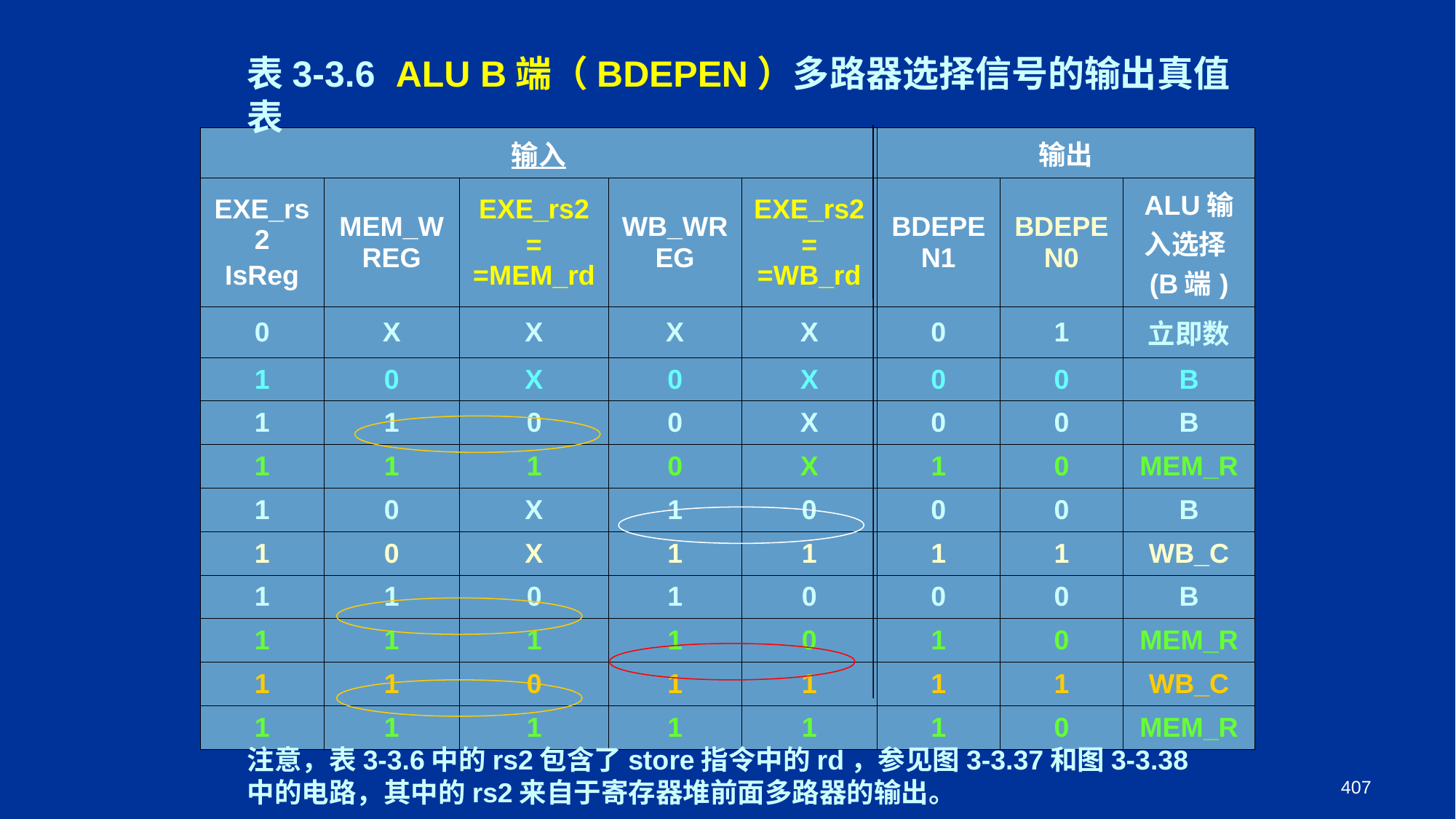

表3-3.6  ALU B端（BDEPEN）多路器选择信号的输出真值表

| 输入 |  |  |  |  | 输出 |  |  |
| --- | --- | --- | --- | --- | --- | --- | --- |
| EXE\_rs2 IsReg | MEM\_WREG | EXE\_rs2 = =MEM\_rd | WB\_WREG | EXE\_rs2 = =WB\_rd | BDEPEN1 | BDEPEN0 | ALU输入选择(B端) |
| 0 | X | X | X | X | 0 | 1 | 立即数 |
| 1 | 0 | X | 0 | X | 0 | 0 | B |
| 1 | 1 | 0 | 0 | X | 0 | 0 | B |
| 1 | 1 | 1 | 0 | X | 1 | 0 | MEM\_R |
| 1 | 0 | X | 1 | 0 | 0 | 0 | B |
| 1 | 0 | X | 1 | 1 | 1 | 1 | WB\_C |
| 1 | 1 | 0 | 1 | 0 | 0 | 0 | B |
| 1 | 1 | 1 | 1 | 0 | 1 | 0 | MEM\_R |
| 1 | 1 | 0 | 1 | 1 | 1 | 1 | WB\_C |
| 1 | 1 | 1 | 1 | 1 | 1 | 0 | MEM\_R |

注意，表3-3.6中的rs2包含了store指令中的rd，参见图3-3.37和图3-3.38中的电路，其中的rs2来自于寄存器堆前面多路器的输出。
407